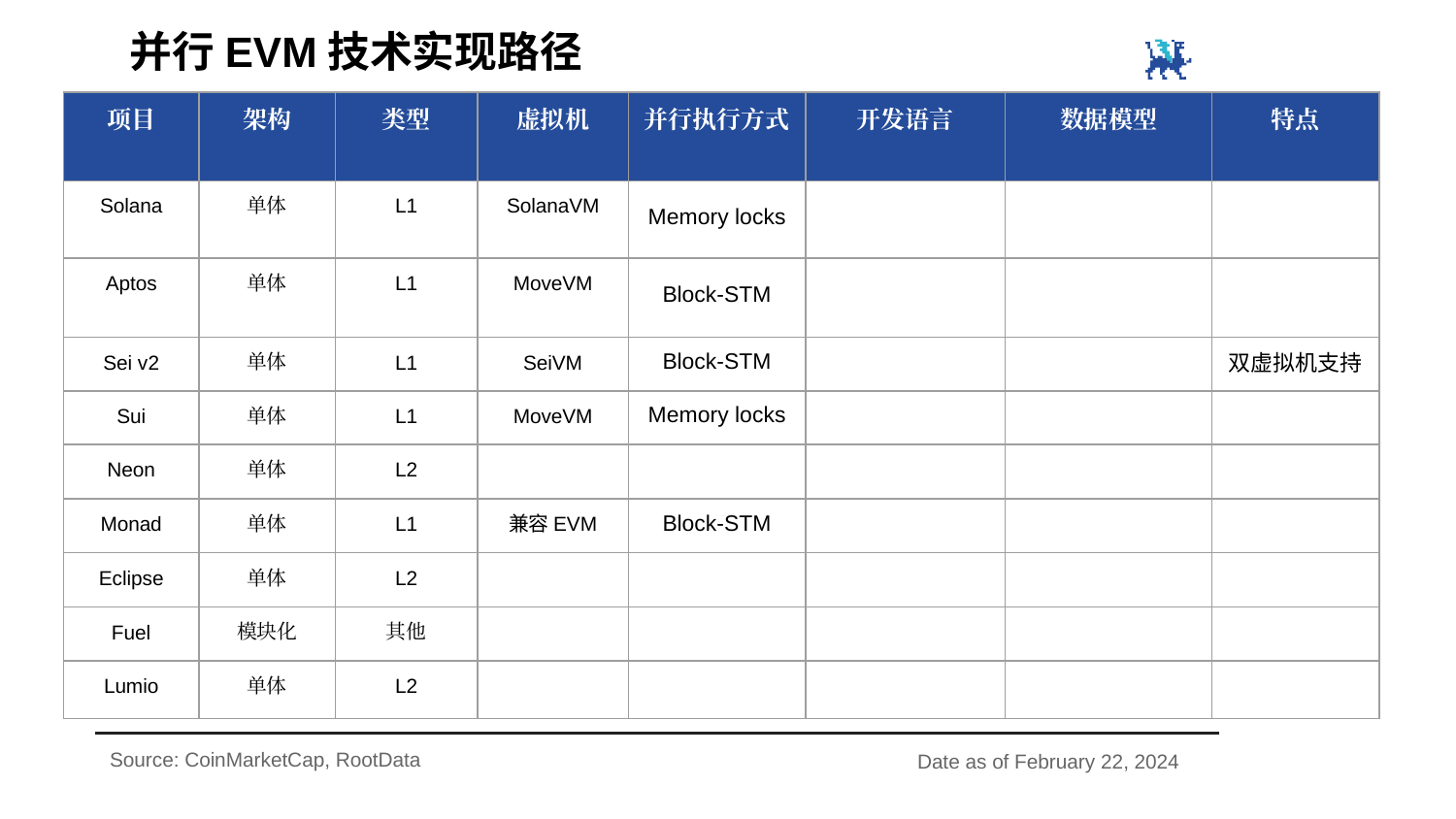

并行EVM技术实现路径

| 项目 | 架构 | 类型 | 虚拟机 | 并行执行方式 | 开发语言 | 数据模型 | 特点 |
| --- | --- | --- | --- | --- | --- | --- | --- |
| Solana | 单体 | L1 | SolanaVM | Memory locks |  |  |  |
| Aptos | 单体 | L1 | MoveVM | Block-STM |  |  |  |
| Sei v2 | 单体 | L1 | SeiVM | Block-STM |  |  | 双虚拟机支持 |
| Sui | 单体 | L1 | MoveVM | Memory locks |  |  |  |
| Neon | 单体 | L2 |  |  |  |  |  |
| Monad | 单体 | L1 | 兼容EVM | Block-STM |  |  |  |
| Eclipse | 单体 | L2 |  |  |  |  |  |
| Fuel | 模块化 | 其他 |  |  |  |  |  |
| Lumio | 单体 | L2 |  |  |  |  |  |
Source: CoinMarketCap, RootData
Date as of February 22, 2024